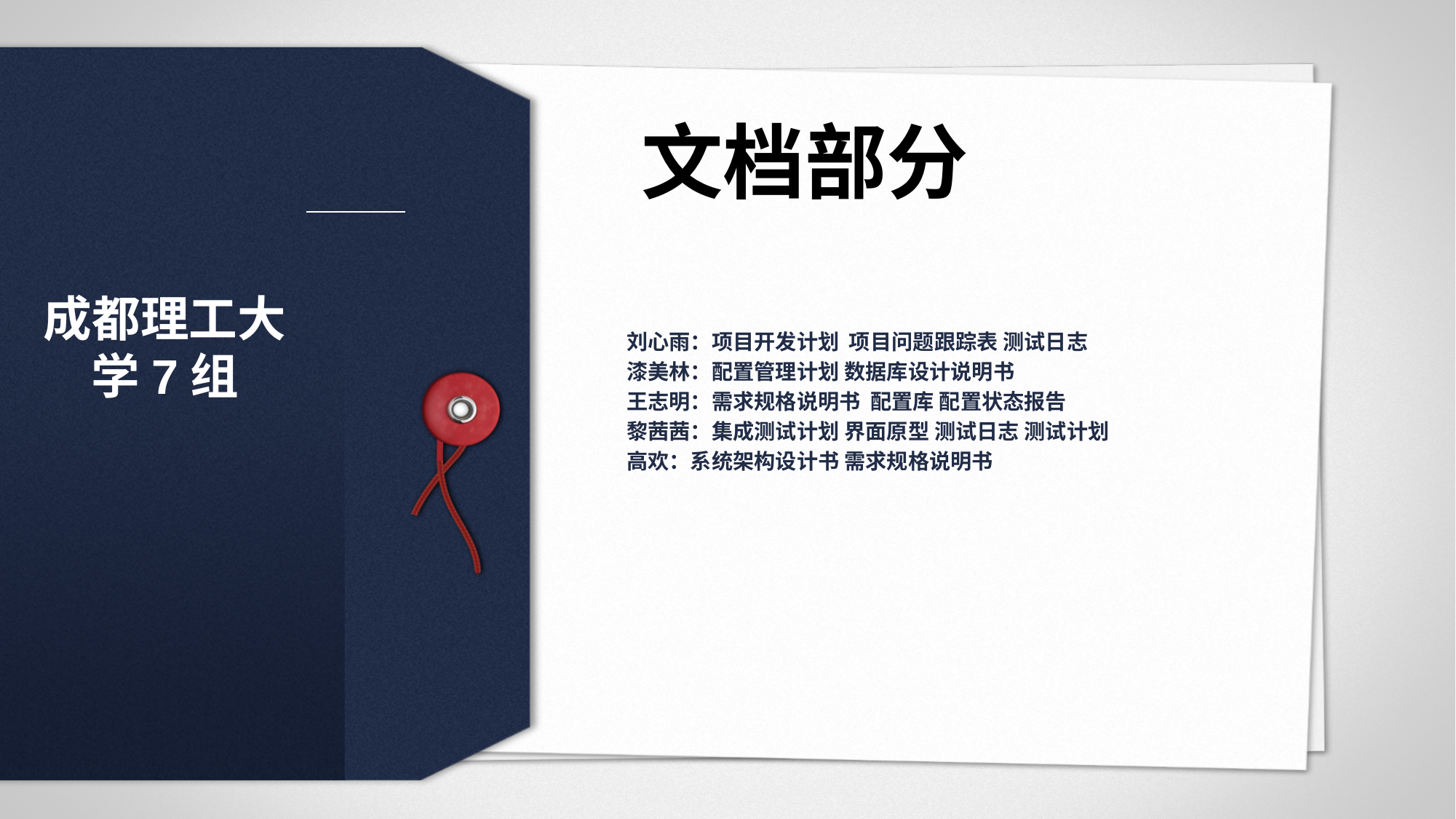

文档部分
成都理工大学7组
刘心雨：项目开发计划  项目问题跟踪表 测试日志
漆美林：配置管理计划 数据库设计说明书
王志明：需求规格说明书  配置库 配置状态报告
黎茜茜：集成测试计划 界面原型 测试日志 测试计划
高欢：系统架构设计书 需求规格说明书